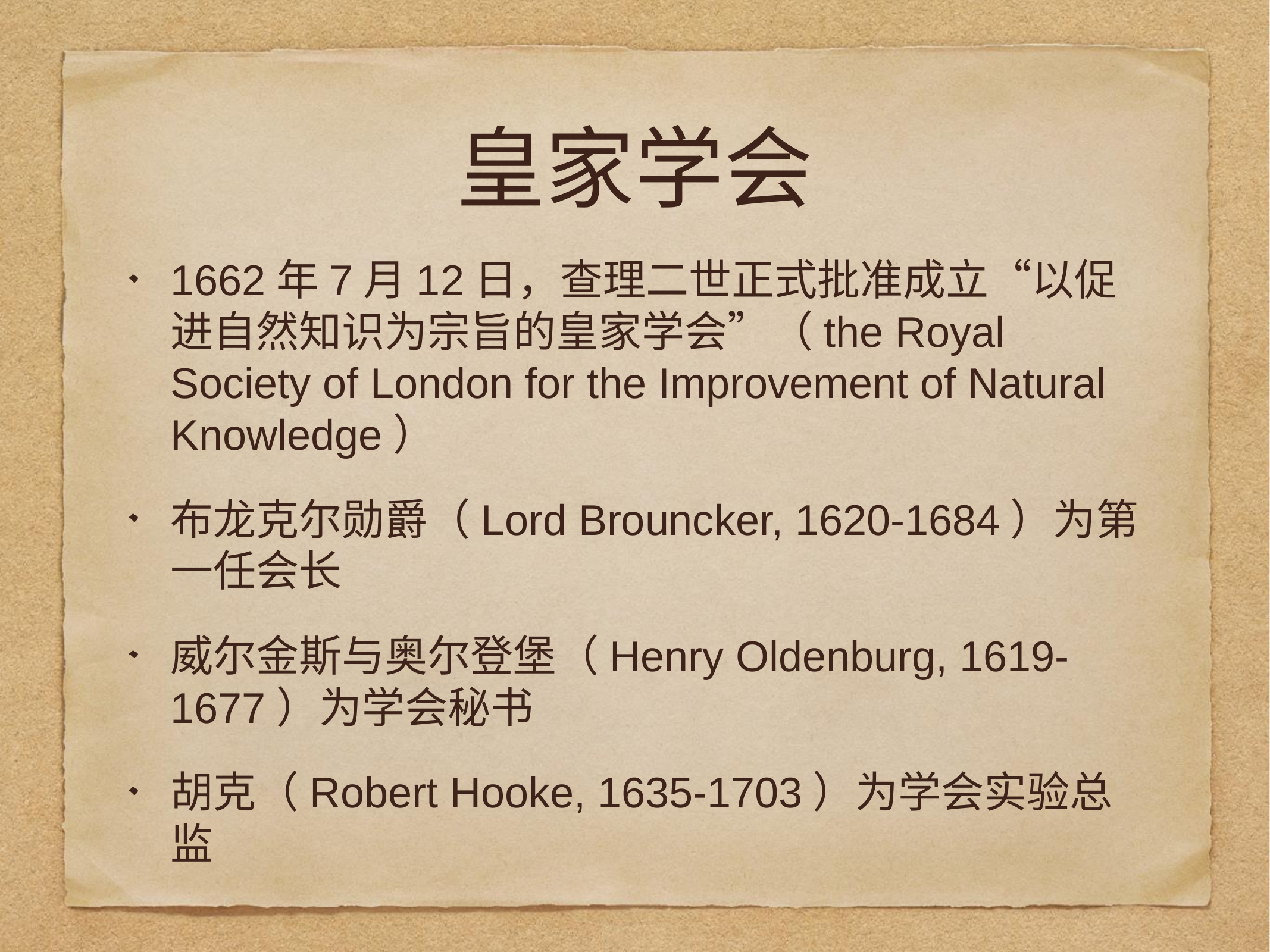

# 皇家学会
1662年7月12日，查理二世正式批准成立“以促进自然知识为宗旨的皇家学会”（the Royal Society of London for the Improvement of Natural Knowledge）
布龙克尔勋爵（Lord Brouncker, 1620-1684）为第一任会长
威尔金斯与奥尔登堡（Henry Oldenburg, 1619-1677）为学会秘书
胡克（Robert Hooke, 1635-1703）为学会实验总监